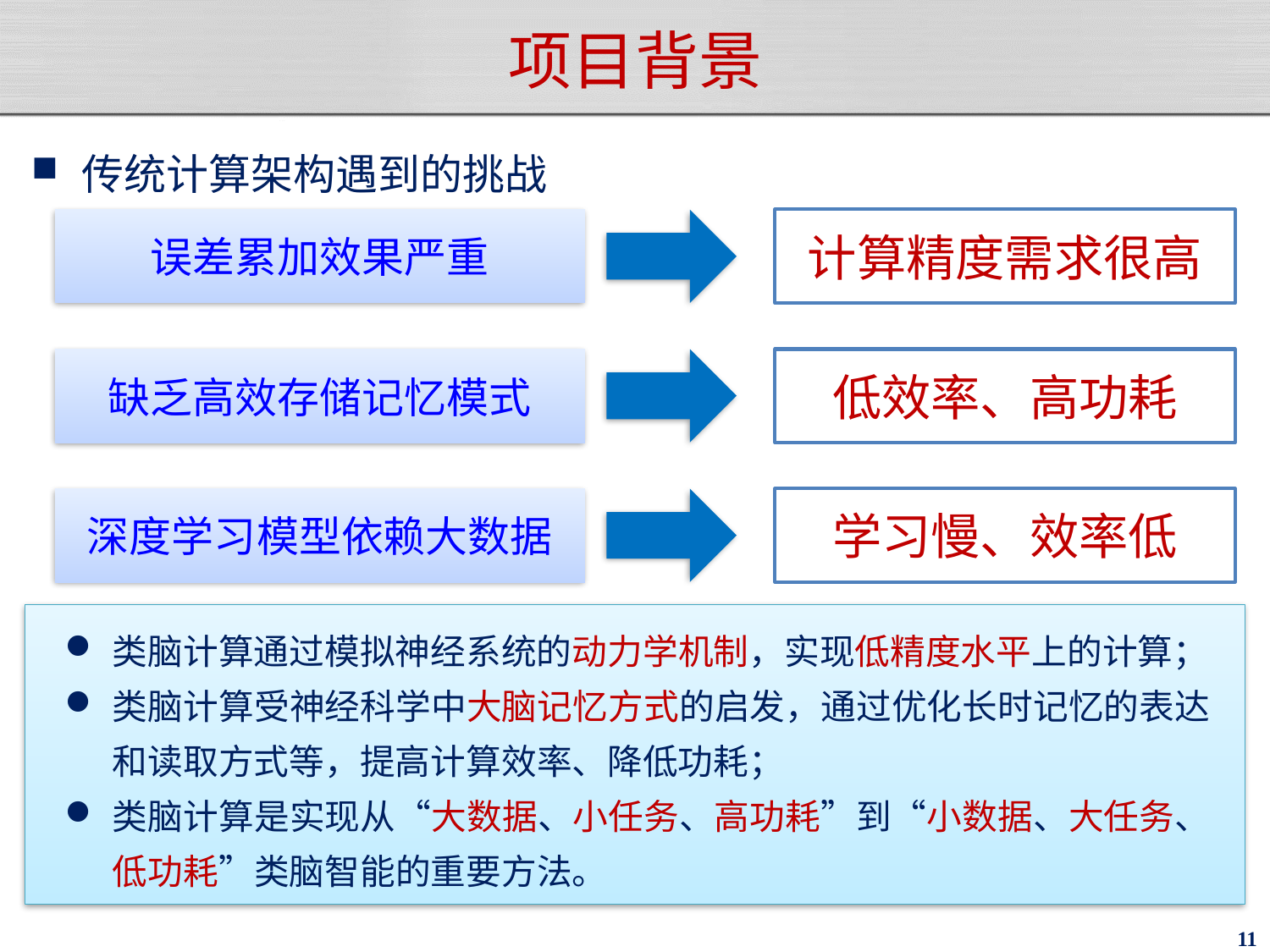

# 项目背景
传统计算架构遇到的挑战
计算精度需求很高
误差累加效果严重

低效率、高功耗

缺乏高效存储记忆模式
学习慢、效率低

深度学习模型依赖大数据
类脑计算通过模拟神经系统的动力学机制，实现低精度水平上的计算；
类脑计算受神经科学中大脑记忆方式的启发，通过优化长时记忆的表达和读取方式等，提高计算效率、降低功耗；
类脑计算是实现从“大数据、小任务、高功耗”到“小数据、大任务、低功耗”类脑智能的重要方法。
11